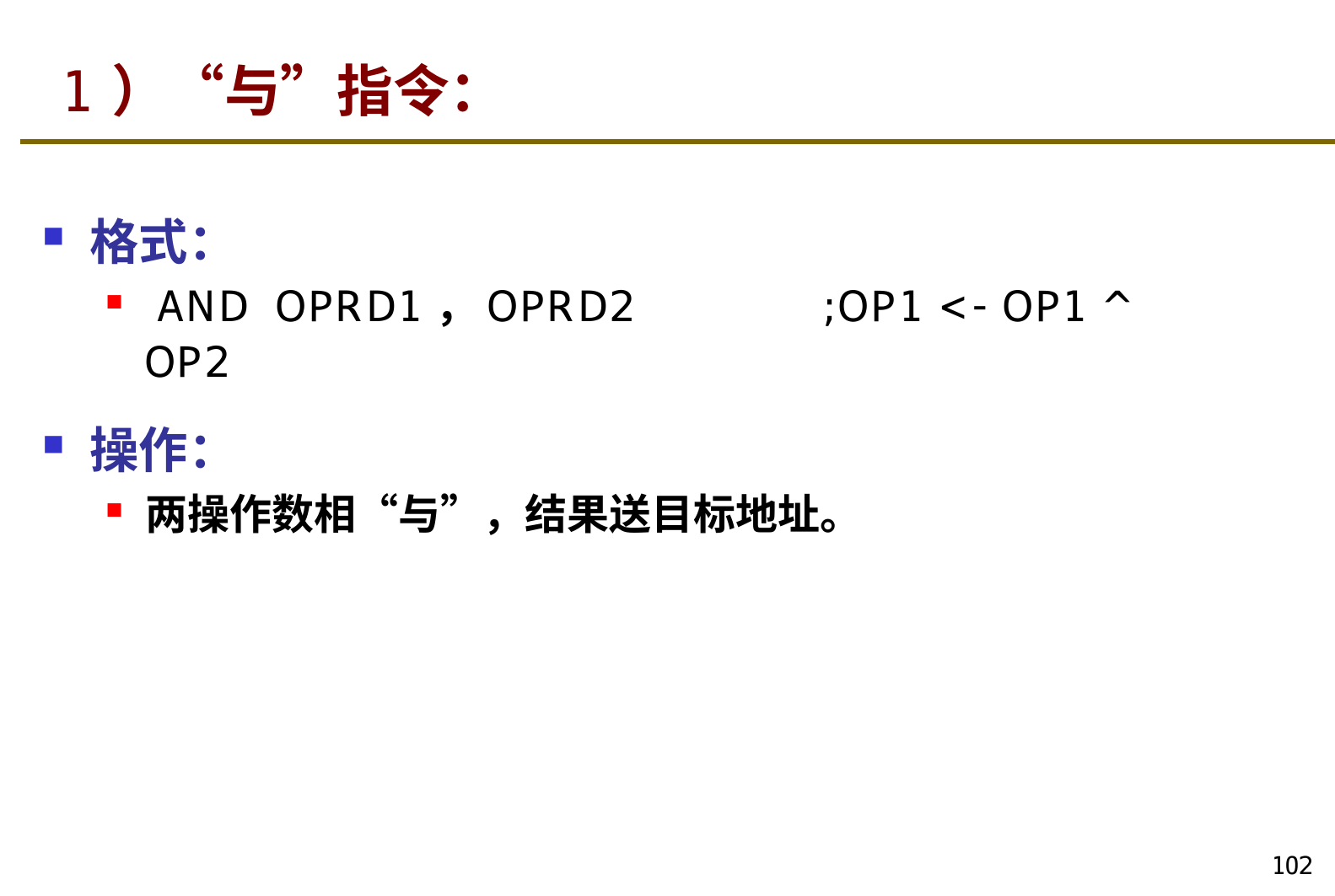

# 1）“与”指令：
格式：
 AND  OPRD1，OPRD2               ;OP1 <- OP1 ^ OP2
操作：
两操作数相“与”，结果送目标地址。
102